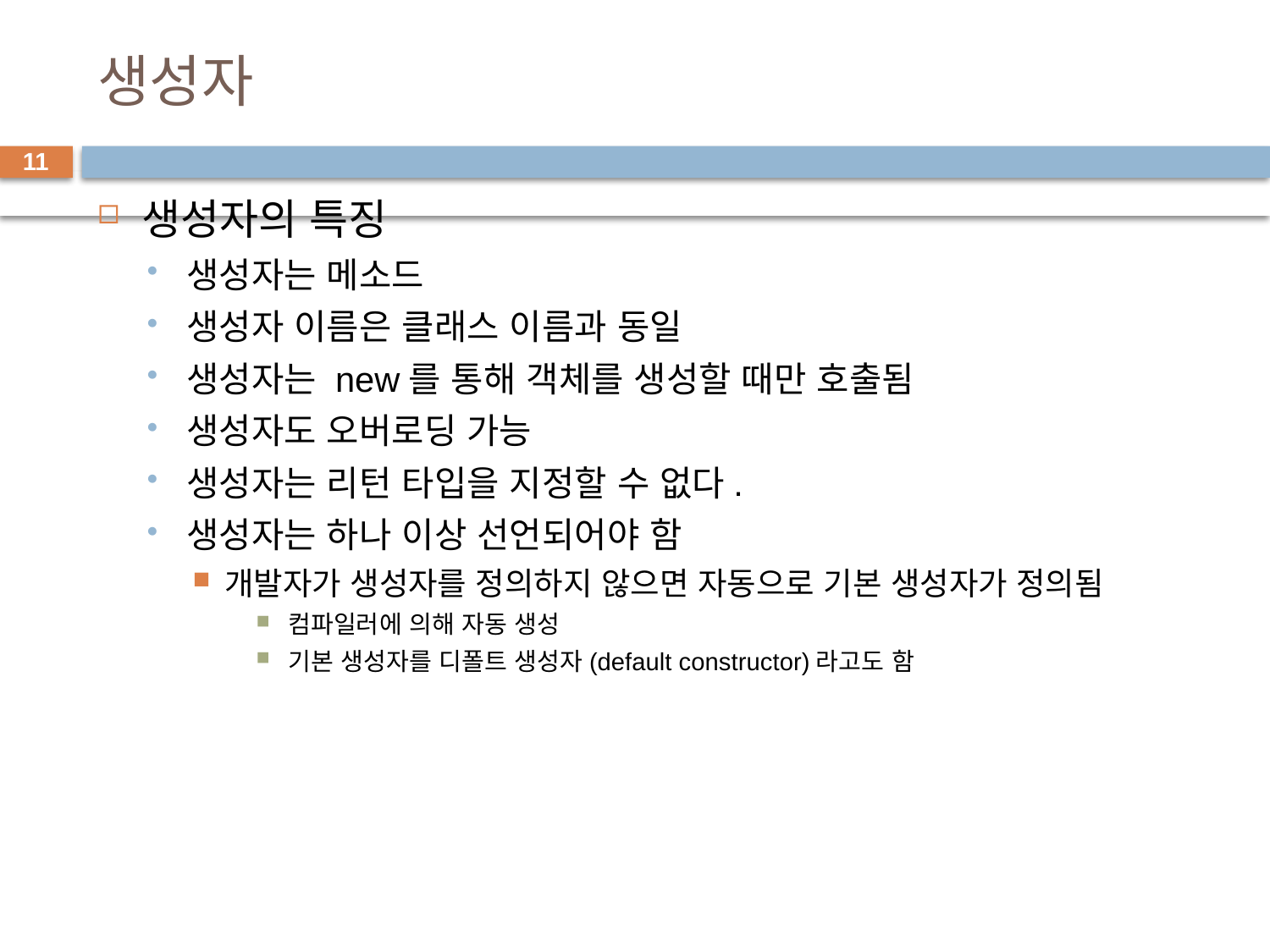

# 생성자
11
생성자의 특징
생성자는 메소드
생성자 이름은 클래스 이름과 동일
생성자는 new를 통해 객체를 생성할 때만 호출됨
생성자도 오버로딩 가능
생성자는 리턴 타입을 지정할 수 없다.
생성자는 하나 이상 선언되어야 함
개발자가 생성자를 정의하지 않으면 자동으로 기본 생성자가 정의됨
컴파일러에 의해 자동 생성
기본 생성자를 디폴트 생성자(default constructor)라고도 함